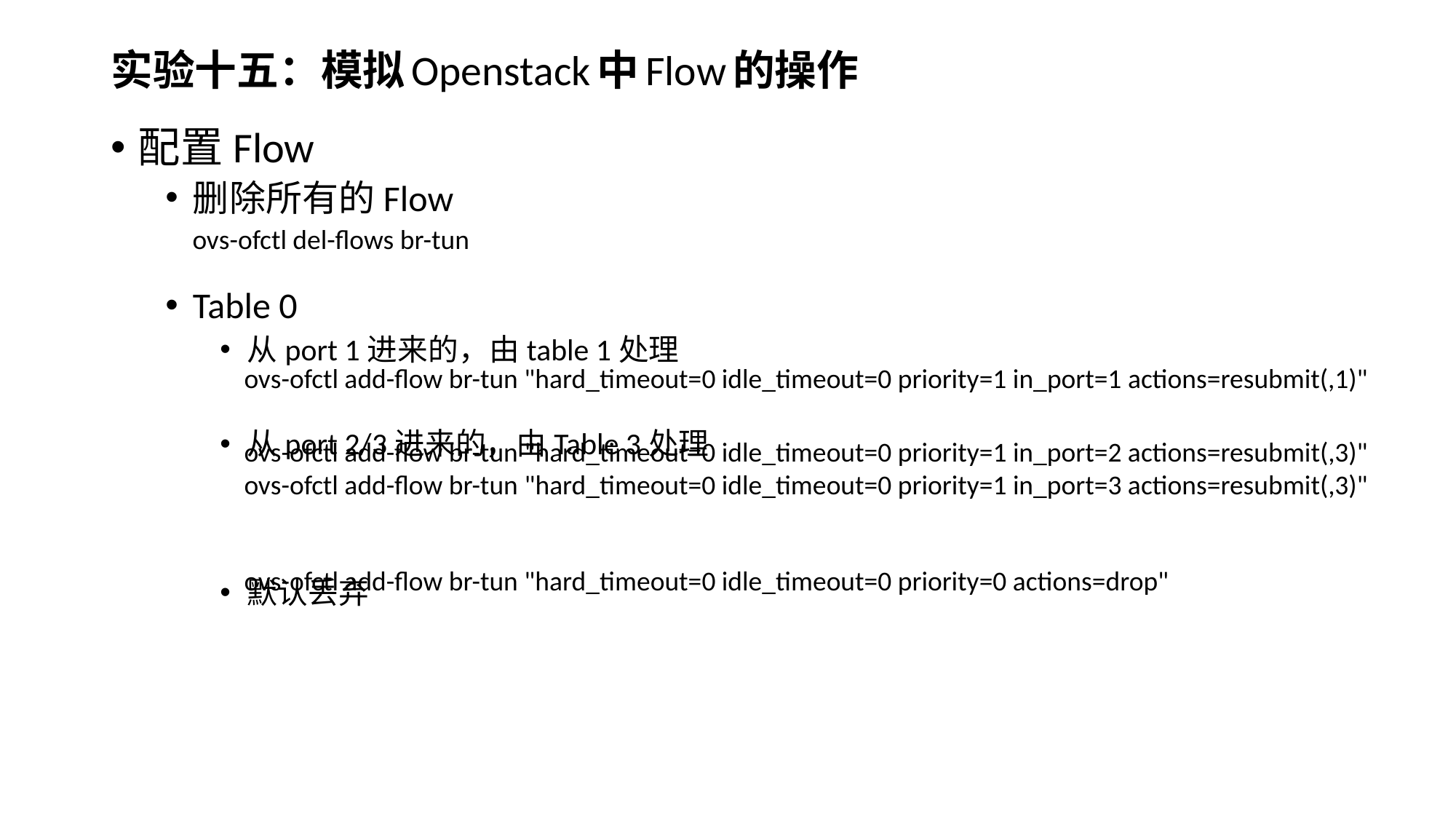

# 实验十五：模拟Openstack中Flow的操作
配置Flow
删除所有的Flow

Table 0
从port 1进来的，由table 1处理

从port 2/3进来的，由Table 3处理

默认丢弃
ovs-ofctl del-flows br-tun
ovs-ofctl add-flow br-tun "hard_timeout=0 idle_timeout=0 priority=1 in_port=1 actions=resubmit(,1)"
ovs-ofctl add-flow br-tun "hard_timeout=0 idle_timeout=0 priority=1 in_port=2 actions=resubmit(,3)"
ovs-ofctl add-flow br-tun "hard_timeout=0 idle_timeout=0 priority=1 in_port=3 actions=resubmit(,3)"
ovs-ofctl add-flow br-tun "hard_timeout=0 idle_timeout=0 priority=0 actions=drop"